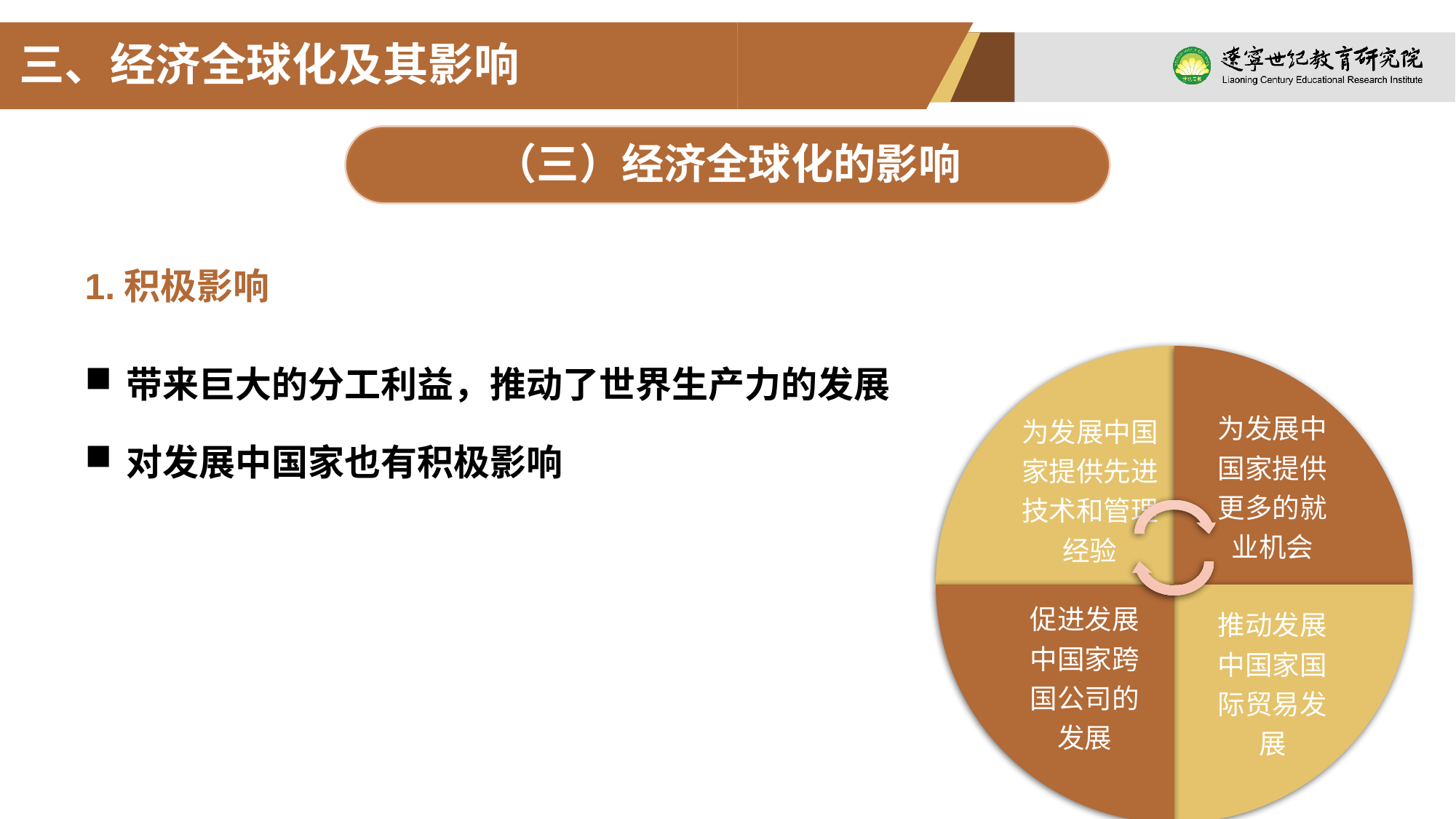

三、经济全球化及其影响
（三）经济全球化的影响
1.积极影响
为发展中国家提供先进技术和管理经验
为发展中国家提供更多的就业机会
推动发展中国家国际贸易发展
促进发展中国家跨国公司的发展
带来巨大的分工利益，推动了世界生产力的发展
对发展中国家也有积极影响